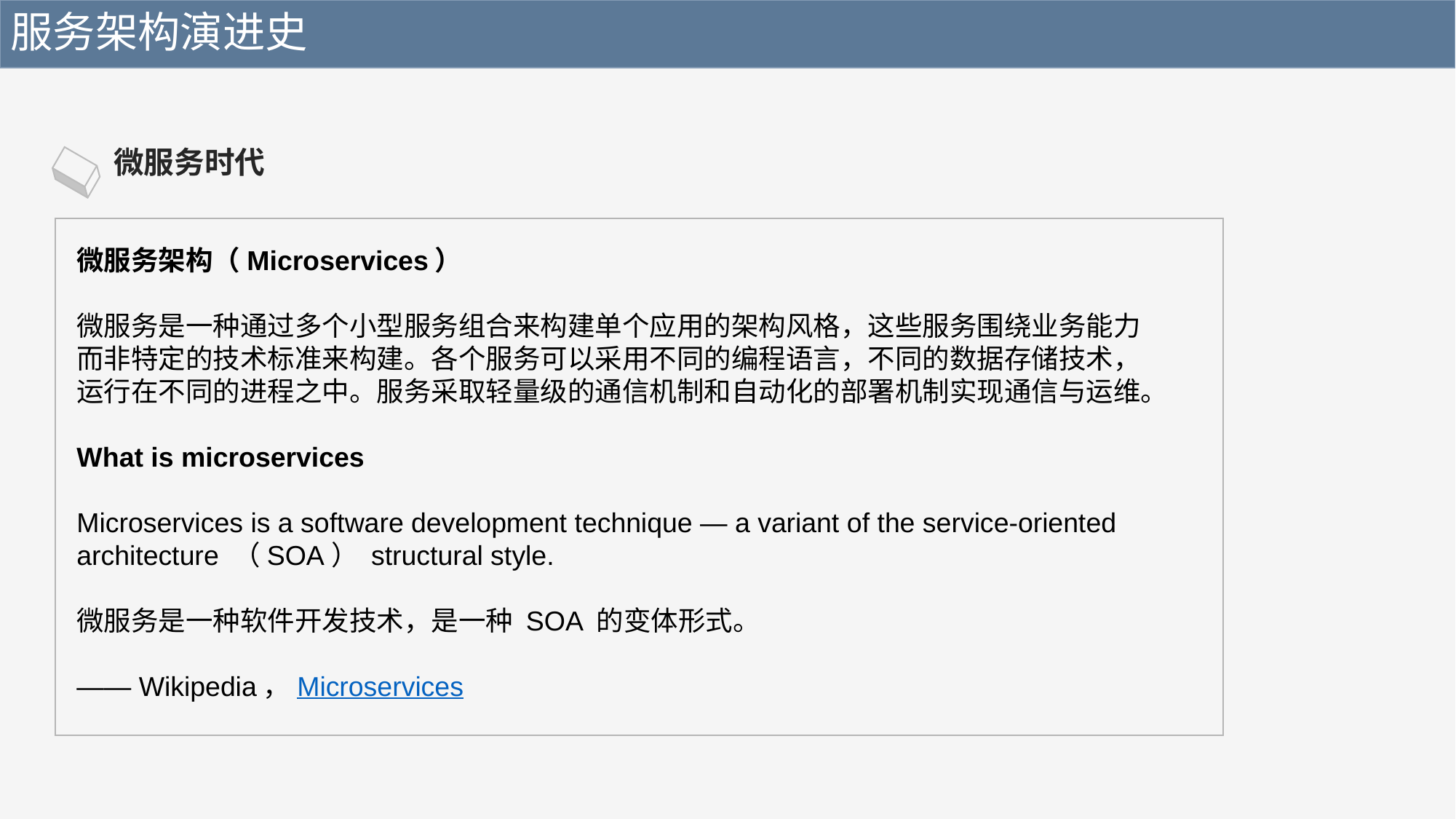

服务架构演进史
微服务时代

微服务架构（Microservices）

微服务是一种通过多个小型服务组合来构建单个应用的架构风格，这些服务围绕业务能力而非特定的技术标准来构建。各个服务可以采用不同的编程语言，不同的数据存储技术，运行在不同的进程之中。服务采取轻量级的通信机制和自动化的部署机制实现通信与运维。

What is microservices

Microservices is a software development technique — a variant of the service-oriented architecture （SOA） structural style.

微服务是一种软件开发技术，是一种 SOA 的变体形式。

—— Wikipedia，Microservices